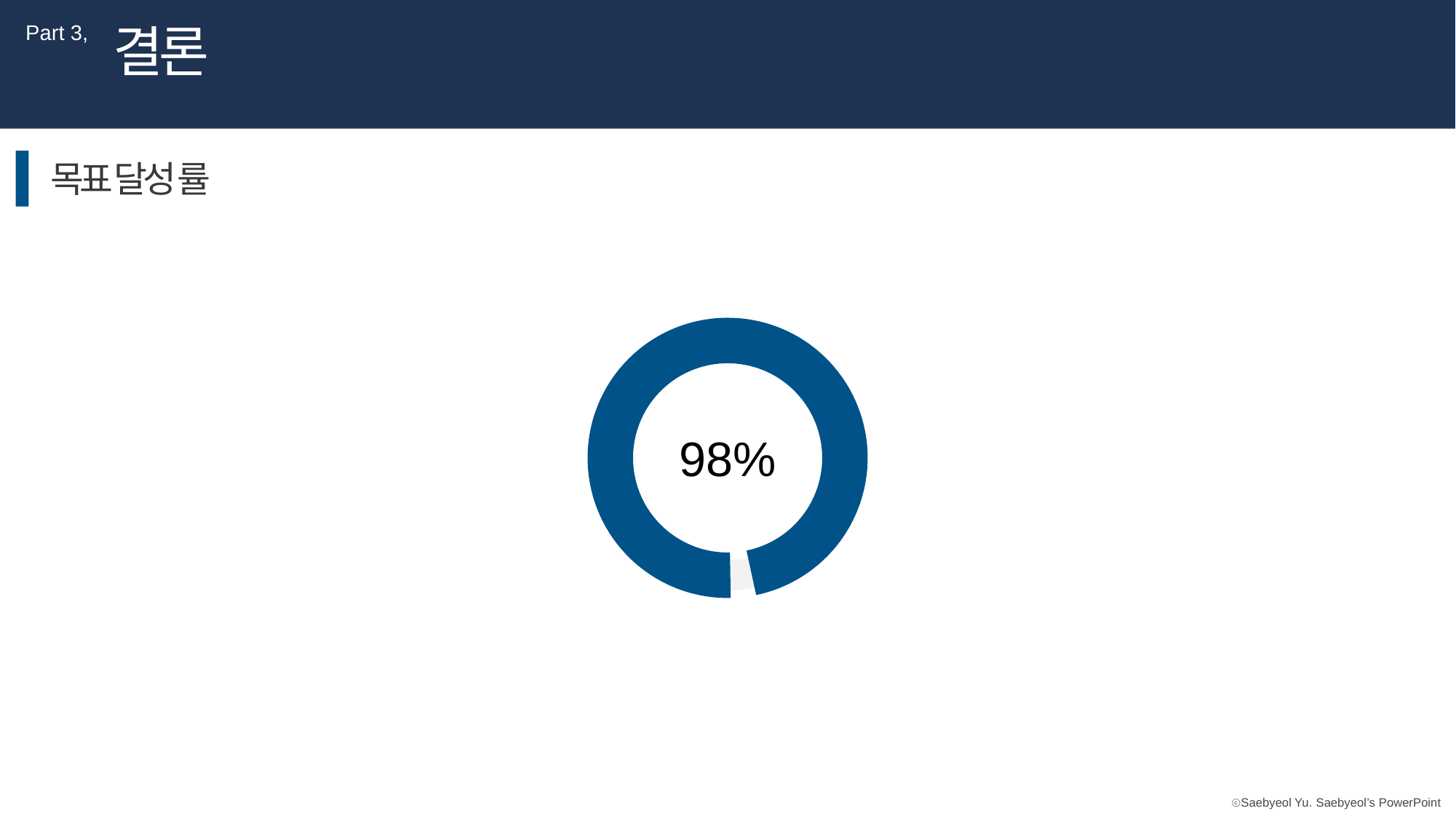

결론
Part 3,

목표 달성 률

98%